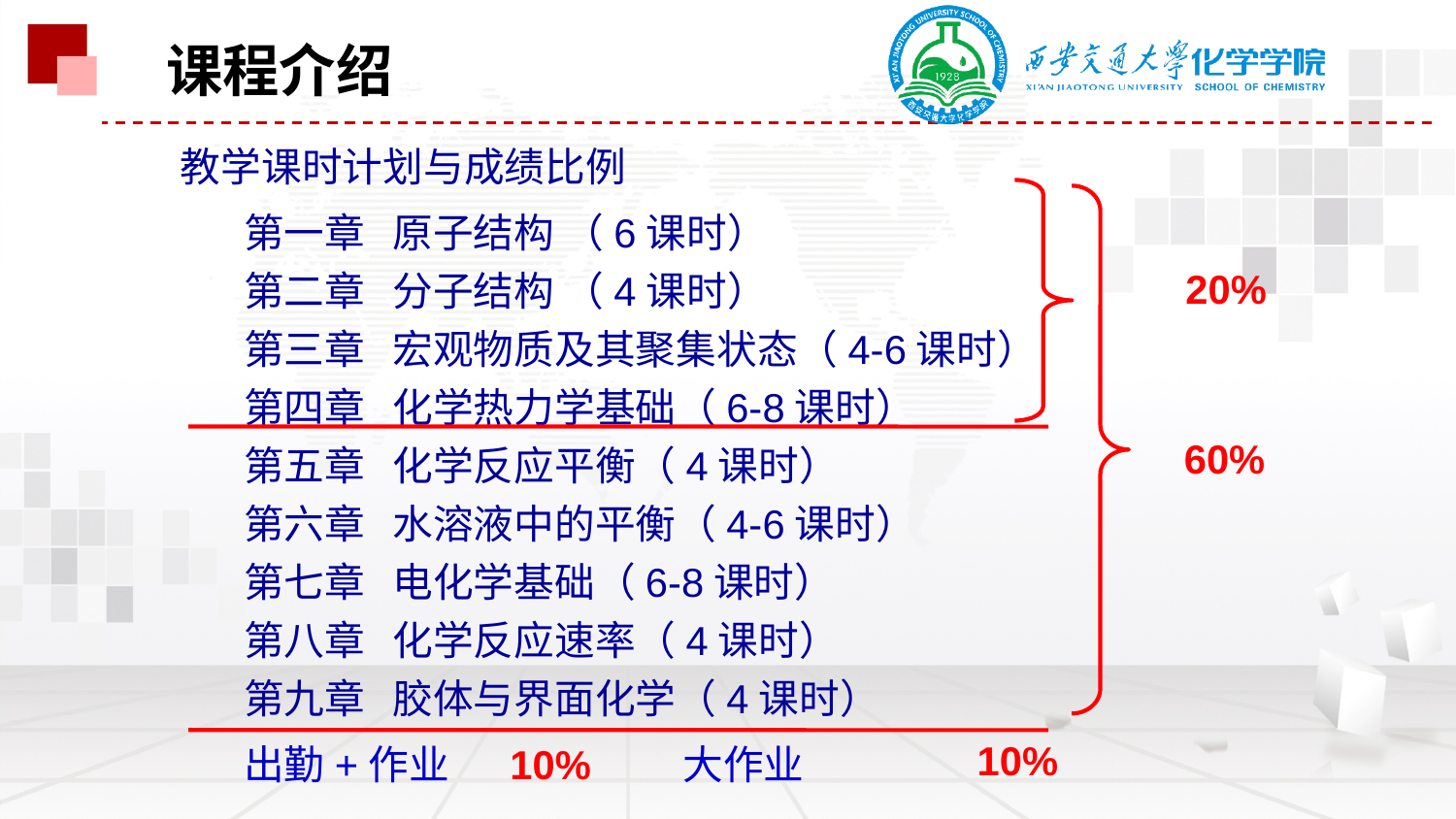

课程介绍
教学课时计划与成绩比例
      第一章   原子结构 （6课时）
      第二章   分子结构 （4课时）
      第三章   宏观物质及其聚集状态（4-6课时）
      第四章   化学热力学基础（6-8课时）
      第五章   化学反应平衡（4课时）
      第六章   水溶液中的平衡（4-6课时）
      第七章   电化学基础（6-8课时）
      第八章   化学反应速率（4课时）
      第九章   胶体与界面化学（4课时）
      出勤+作业                          大作业

20%

60%
10%

10%